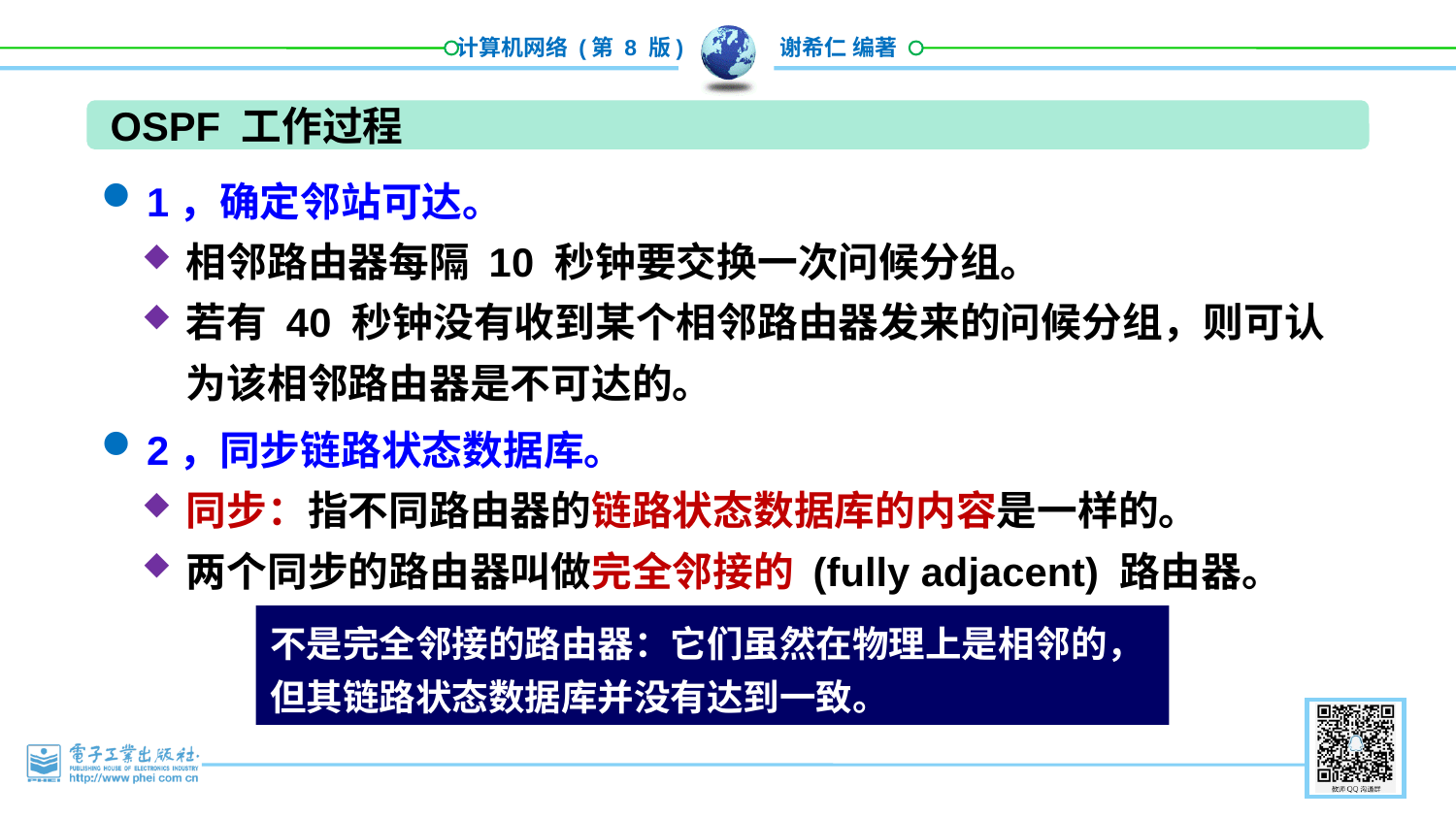

OSPF 工作过程

1，确定邻站可达。
相邻路由器每隔 10 秒钟要交换一次问候分组。
若有 40 秒钟没有收到某个相邻路由器发来的问候分组，则可认为该相邻路由器是不可达的。
2，同步链路状态数据库。
同步：指不同路由器的链路状态数据库的内容是一样的。
两个同步的路由器叫做完全邻接的 (fully adjacent) 路由器。
不是完全邻接的路由器：它们虽然在物理上是相邻的，但其链路状态数据库并没有达到一致。